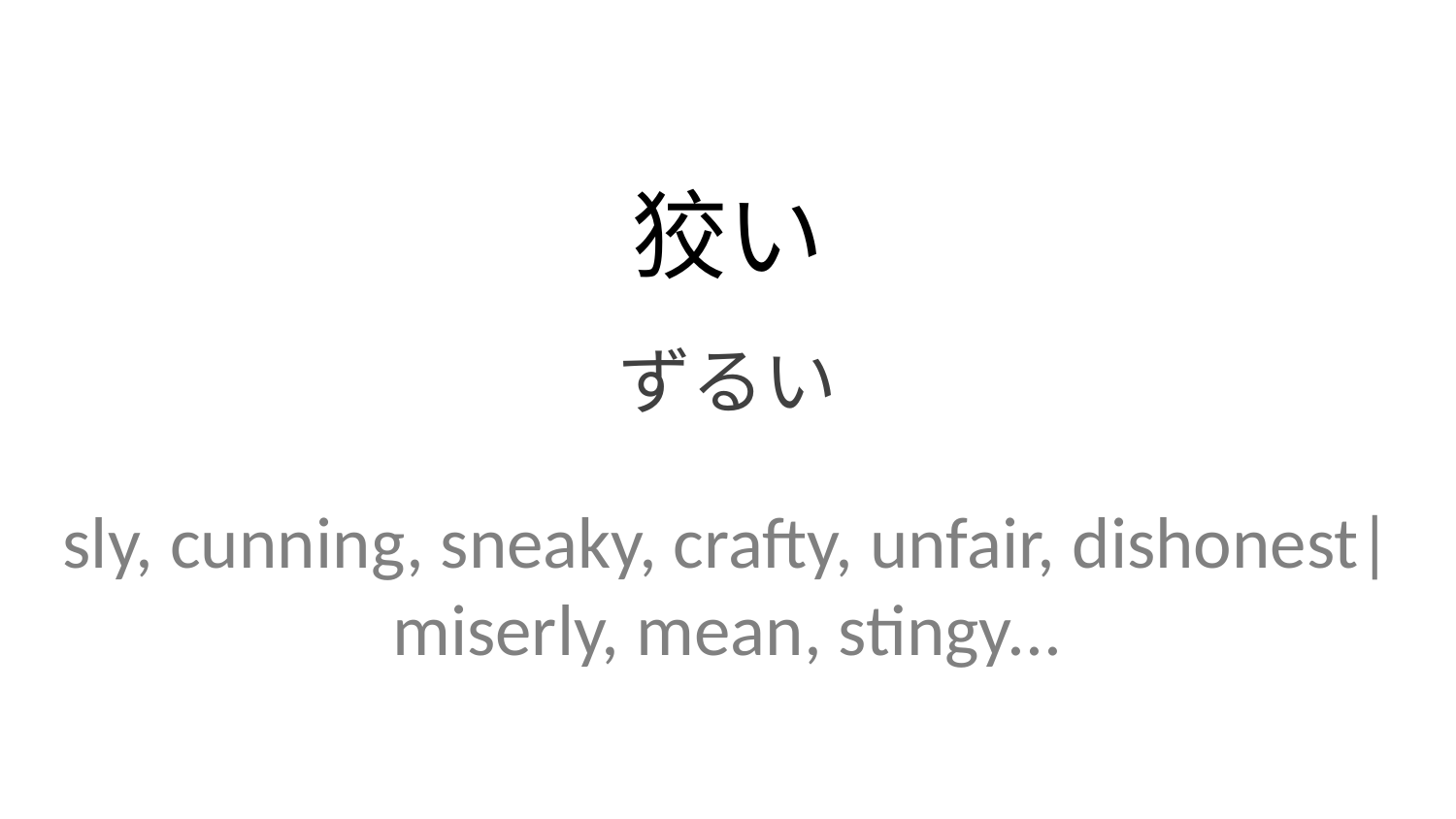

狡い

ずるい
sly, cunning, sneaky, crafty, unfair, dishonest| miserly, mean, stingy...